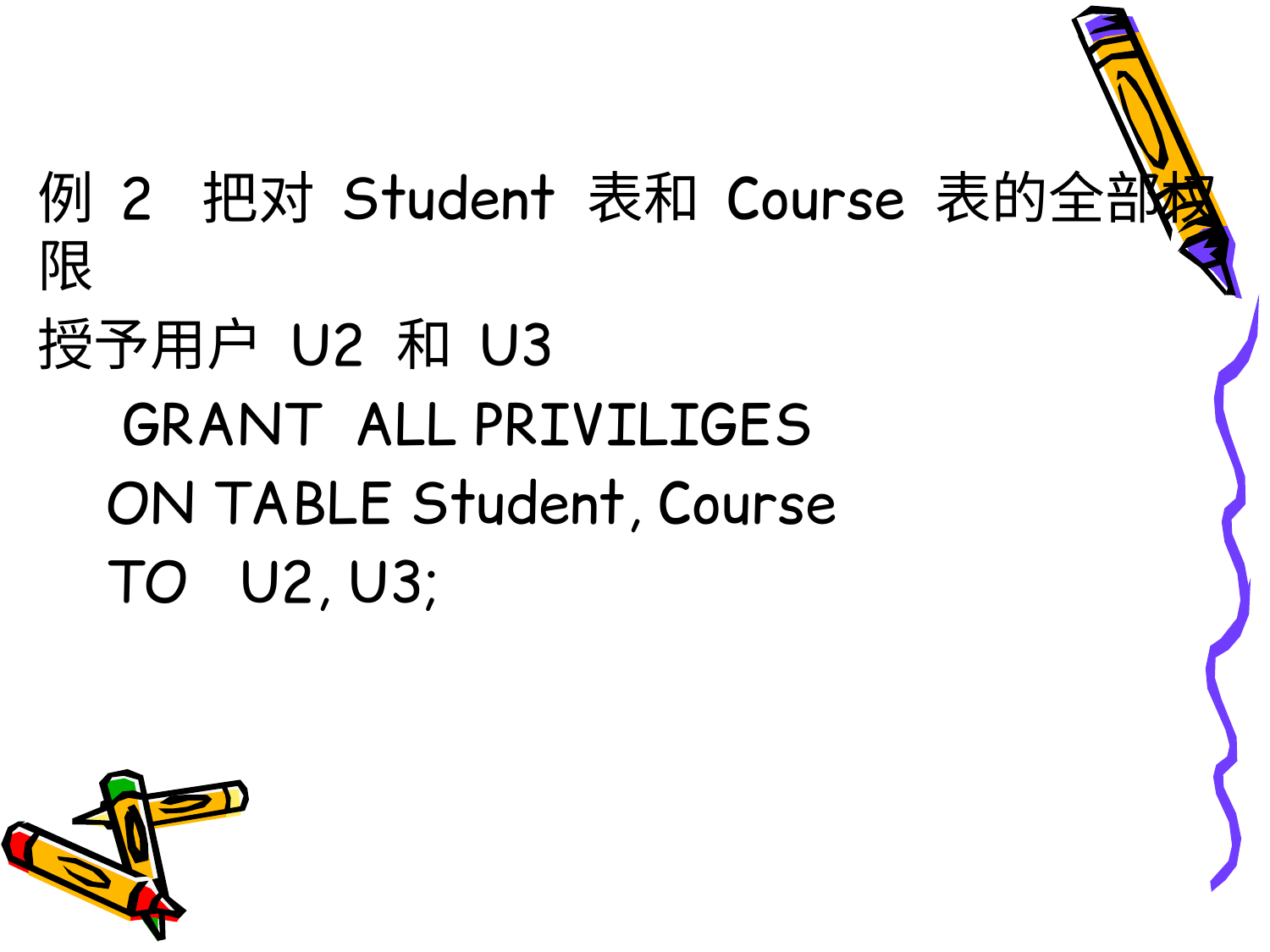

#
例 2  把对 Student 表和 Course 表的全部权限
授予用户 U2 和 U3
     GRANT  ALL PRIVILIGES
    ON TABLE Student, Course
    TO   U2, U3;